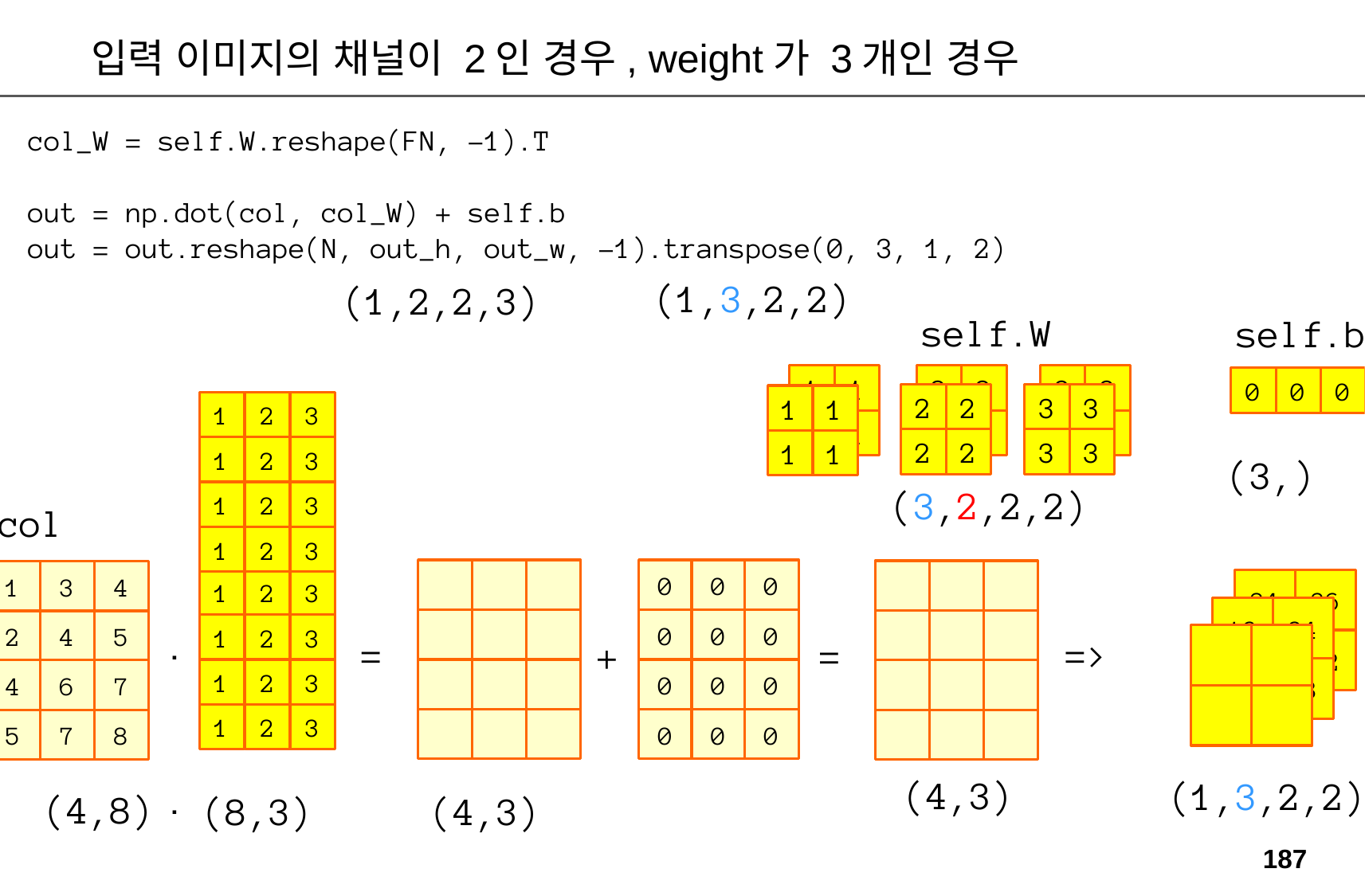

입력 이미지의 채널이 2인 경우, weight가 3개인 경우
col_W = self.W.reshape(FN, -1).T

out = np.dot(col, col_W) + self.b
out = out.reshape(N, out_h, out_w, -1).transpose(0, 3, 1, 2)
(1,3,2,2)
(1,2,2,3)
self.W
self.b
1
1
1
1
2
2
2
2
3
3
3
3
0
0
0
2
2
2
2
3
3
3
3
1
1
1
1
1
2
3
1
2
3
(3,)
(3,2,2,2)
1
2
3
col
1
2
3

0
0
0
0
1
3
4
0
1
3
4
1
2
4
5
1
2
4
5
3
4
6
7
3
4
6
7
4
5
7
8
4
5
7
8

1
2
3
24
36
60
72
16
24
40
48
0
0
0
.
1
2
3
=
=>
=
+

1
2
3
0
0
0
1
2
3
0
0
0
(4,3)
(1,3,2,2)
.
(4,8)
(8,3)
(4,3)